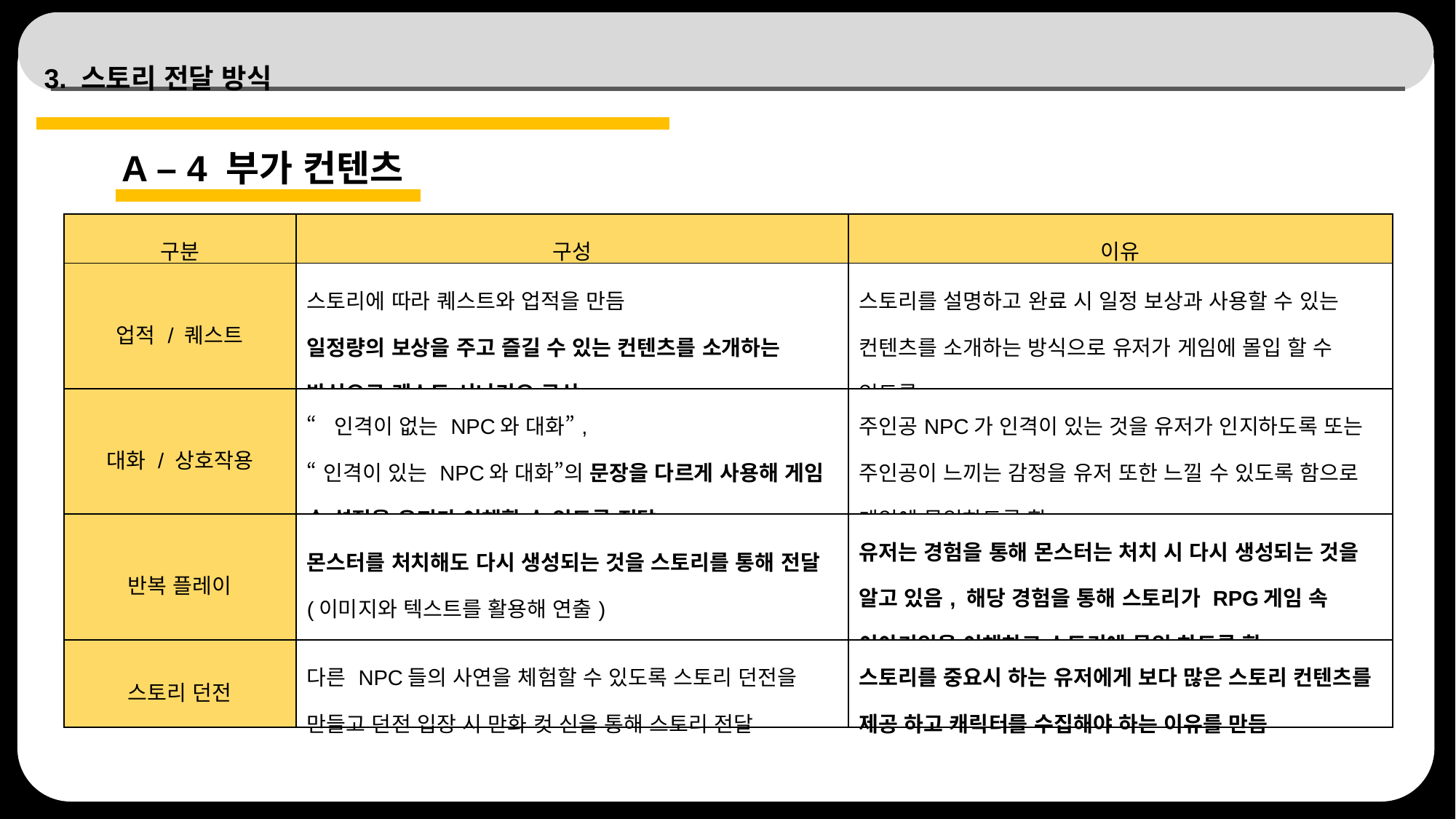

# 3. 스토리 전달 방식
A – 4 부가 컨텐츠
| 구분 | 구성 | 이유 |
| --- | --- | --- |
| 업적 / 퀘스트 | 스토리에 따라 퀘스트와 업적을 만듬 일정량의 보상을 주고 즐길 수 있는 컨텐츠를 소개하는 방식으로 퀘스트 시나리오 구상 | 스토리를 설명하고 완료 시 일정 보상과 사용할 수 있는 컨텐츠를 소개하는 방식으로 유저가 게임에 몰입 할 수 있도록 |
| 대화 / 상호작용 | “인격이 없는 NPC와 대화”, “인격이 있는 NPC와 대화”의 문장을 다르게 사용해 게임 속 설정을 유저가 이해할 수 있도록 전달 | 주인공NPC가 인격이 있는 것을 유저가 인지하도록 또는 주인공이 느끼는 감정을 유저 또한 느낄 수 있도록 함으로 게임에 몰입하도록 함 |
| 반복 플레이 | 몬스터를 처치해도 다시 생성되는 것을 스토리를 통해 전달(이미지와 텍스트를 활용해 연출) | 유저는 경험을 통해 몬스터는 처치 시 다시 생성되는 것을 알고 있음, 해당 경험을 통해 스토리가 RPG게임 속 이야기임을 이해하고 스토리에 몰입 하도록 함 |
| 스토리 던전 | 다른 NPC들의 사연을 체험할 수 있도록 스토리 던전을 만들고 던전 입장 시 만화 컷 신을 통해 스토리 전달 | 스토리를 중요시 하는 유저에게 보다 많은 스토리 컨텐츠를 제공 하고 캐릭터를 수집해야 하는 이유를 만듬 |
53